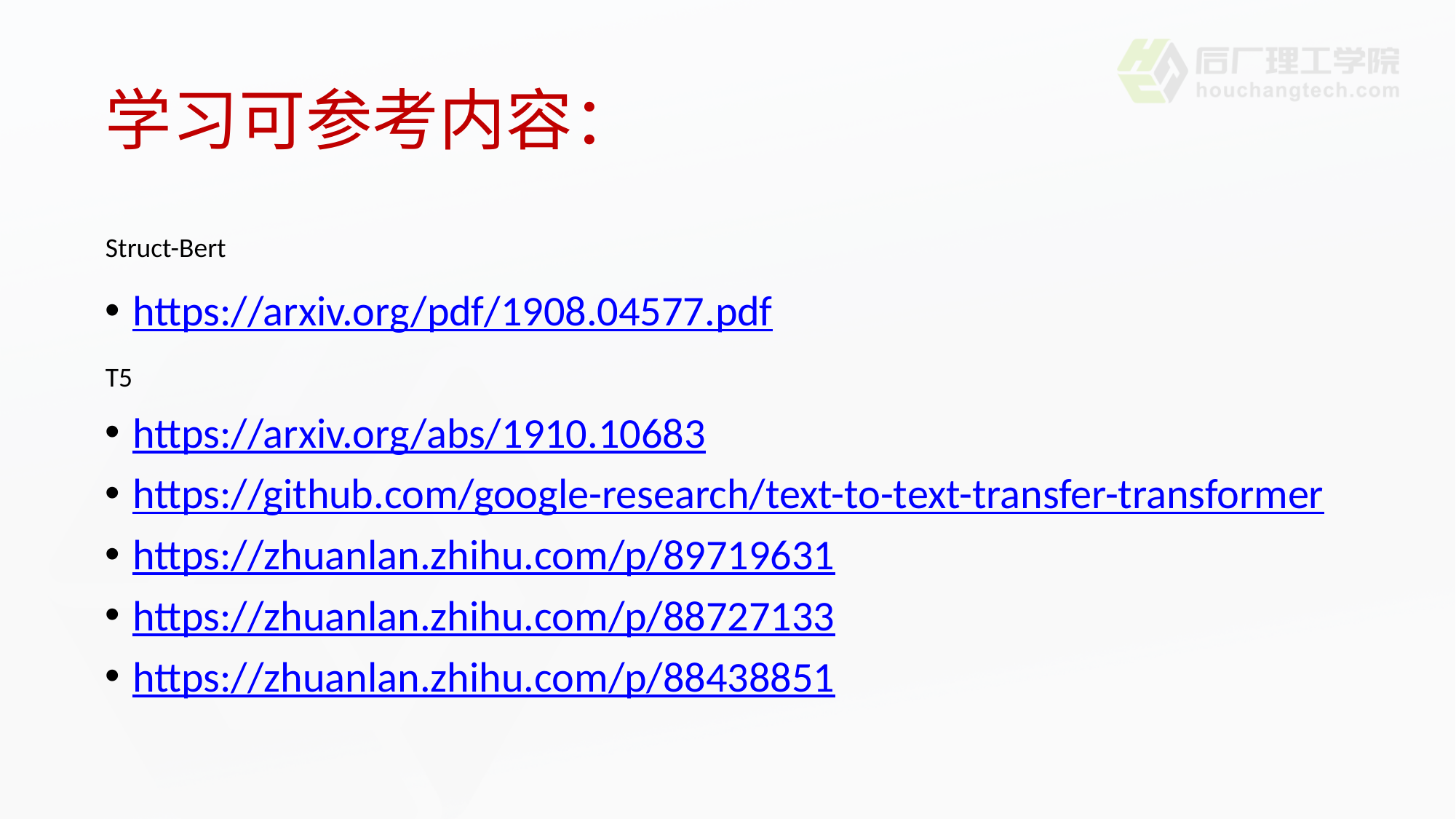

# 学习可参考内容：

https://arxiv.org/pdf/1908.04577.pdf

https://arxiv.org/abs/1910.10683
https://github.com/google-research/text-to-text-transfer-transformer
https://zhuanlan.zhihu.com/p/89719631
https://zhuanlan.zhihu.com/p/88727133
https://zhuanlan.zhihu.com/p/88438851

Struct-Bert
T5